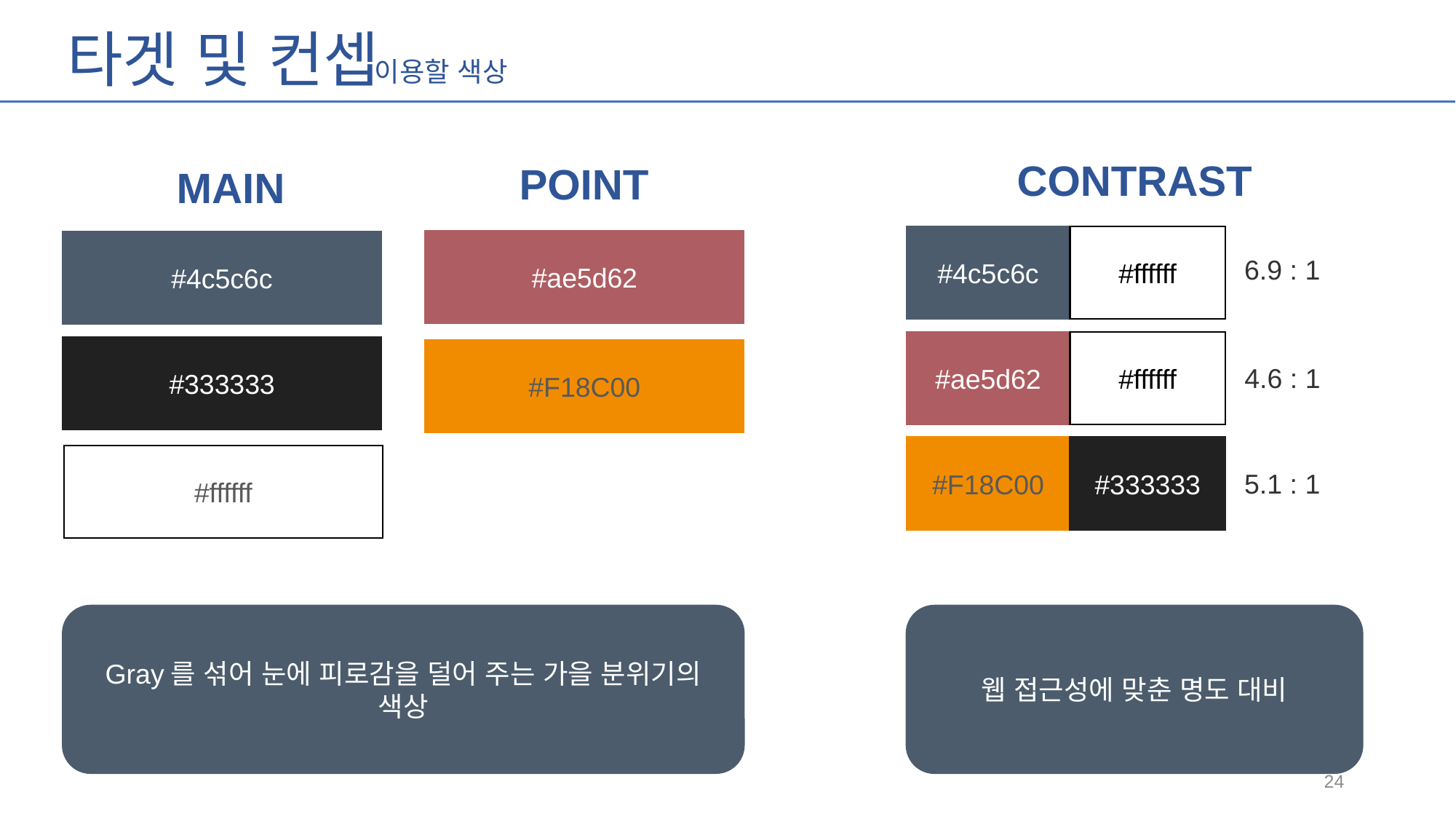

타겟 및 컨셉
이용할 색상
CONTRAST
POINT
#ae5d62
#F18C00
MAIN
#4c5c6c
#333333
#ffffff
#4c5c6c
#ffffff
6.9 : 1
#ae5d62
#ffffff
4.6 : 1
#F18C00
#333333
5.1 : 1
Gray를 섞어 눈에 피로감을 덜어 주는 가을 분위기의 색상
웹 접근성에 맞춘 명도 대비
24